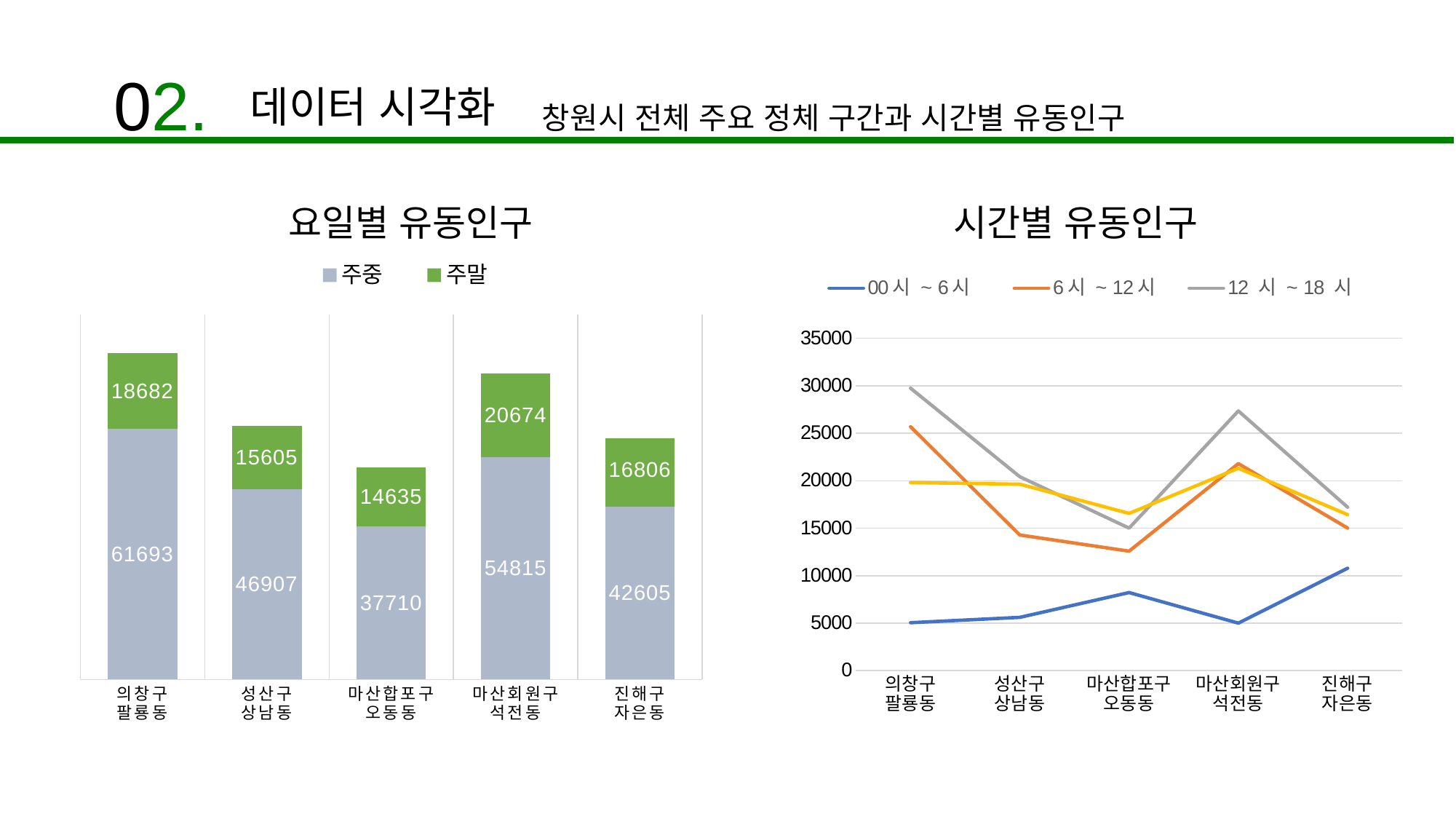

02.
데이터 시각화
창원시 전체 주요 정체 구간과 시간별 유동인구
요일별 유동인구
시간별 유동인구

### Chart

| Category | 주중 | 주말 |
|---|---|---|
| 의창구
팔룡동 | 61693.0 | 18682.0 |
| 성산구
상남동 | 46907.0 | 15605.0 |
| 마산합포구
오동동 | 37710.0 | 14635.0 |
| 마산회원구
석전동 | 54815.0 | 20674.0 |
| 진해구
자은동 | 42605.0 | 16806.0 |

### Chart

| Category | 00시 ~ 6시 | 6시 ~ 12시 | 12 시 ~ 18 시 | 18시 ~ 24시 |
|---|---|---|---|---|
| 의창구
팔룡동 | 5044.0 | 25683.0 | 29745.0 | 19811.0 |
| 성산구
상남동 | 5609.0 | 14282.0 | 20419.0 | 19639.0 |
| 마산합포구
오동동 | 8219.0 | 12577.0 | 15005.0 | 16554.0 |
| 마산회원구
석전동 | 5002.0 | 21802.0 | 27348.0 | 21312.0 |
| 진해구
자은동 | 10786.0 | 15010.0 | 17204.0 | 16421.0 |